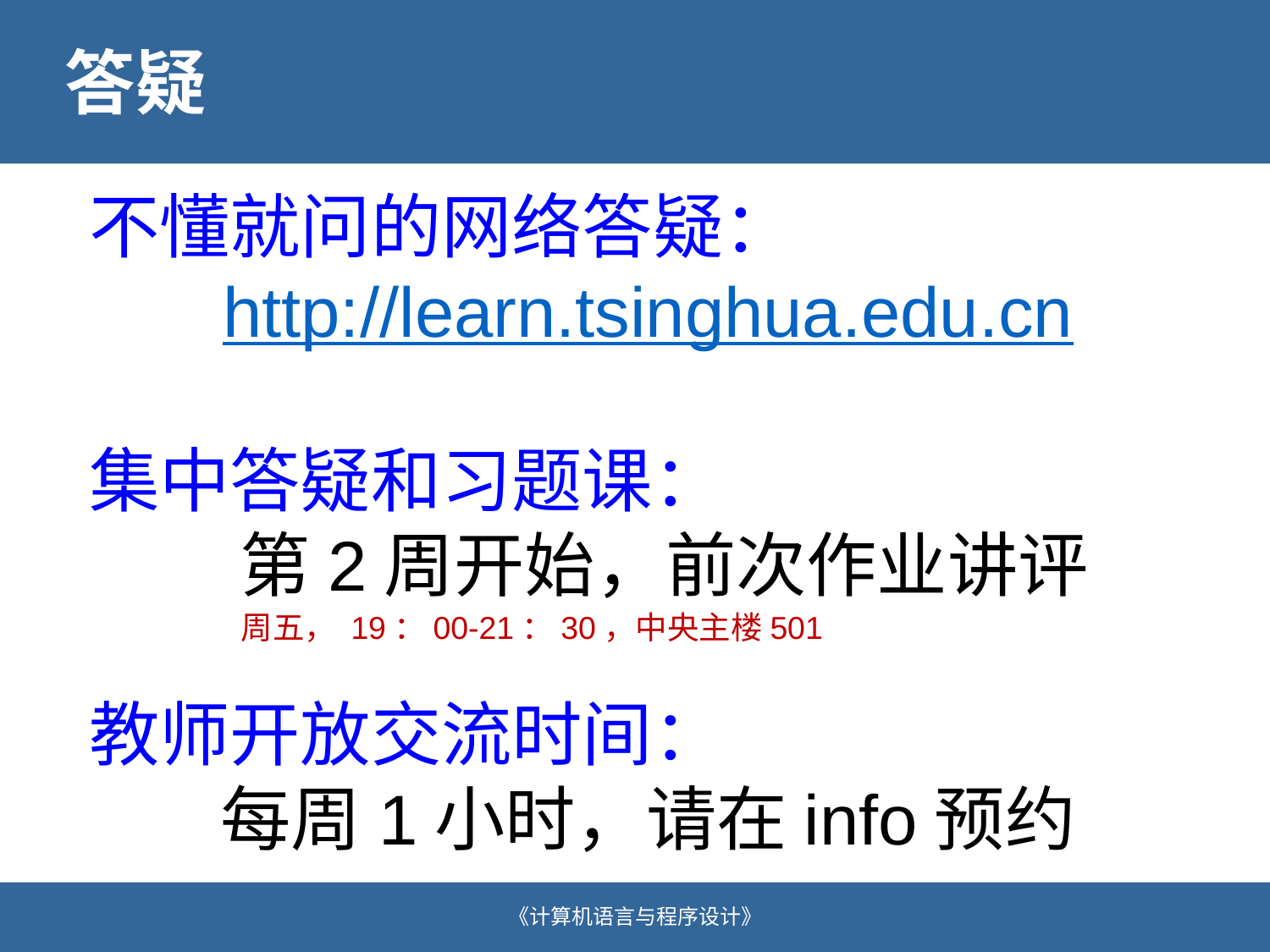

# 答疑
不懂就问的网络答疑：
http://learn.tsinghua.edu.cn

集中答疑和习题课：
 第2周开始，前次作业讲评

教师开放交流时间：
每周1小时，请在info预约
周五， 19：00-21：30，中央主楼501

《计算机语言与程序设计》
4